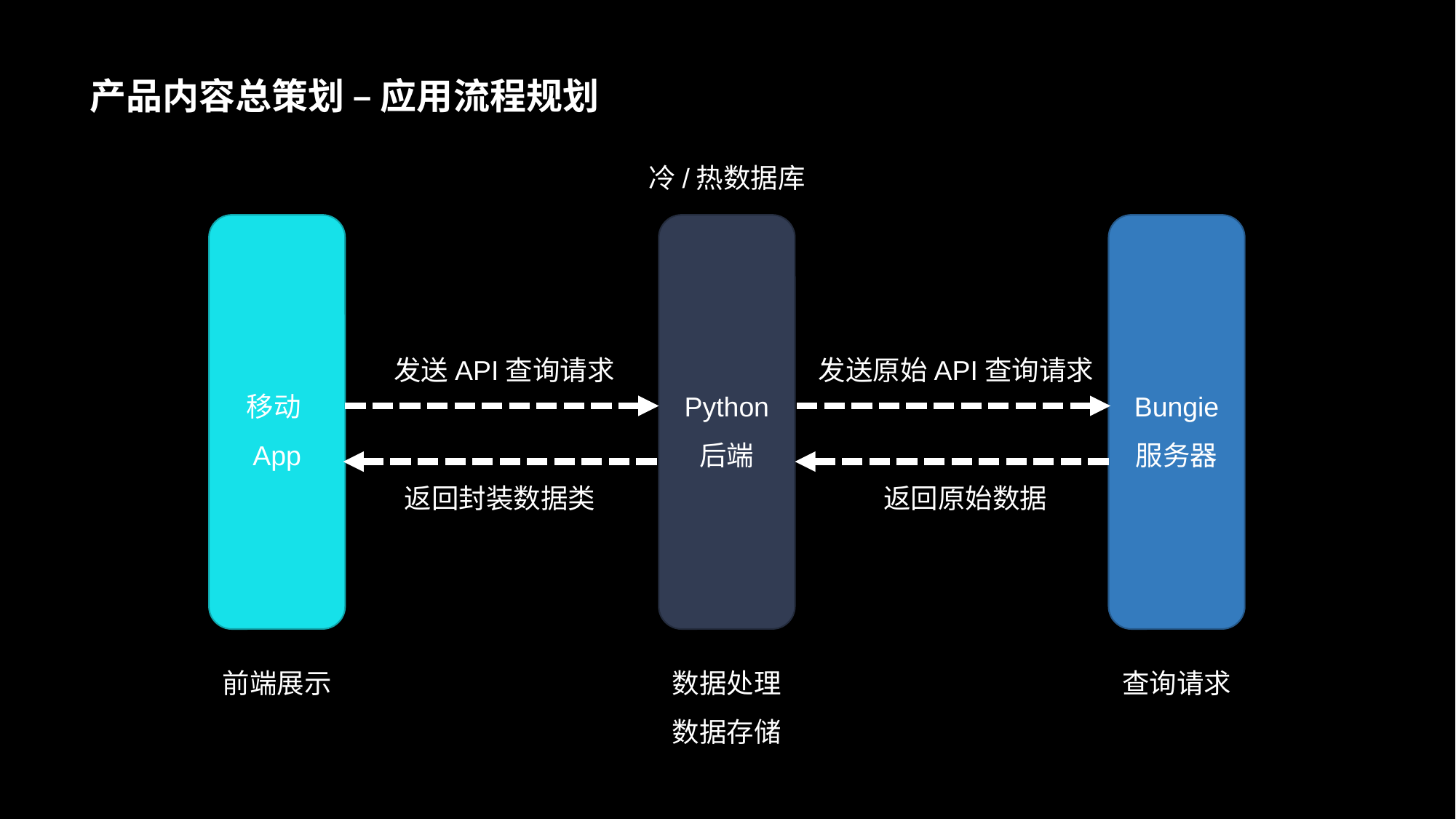

# 产品内容总策划 – 应用流程规划
冷/热数据库
移动App
Python
后端
Bungie
服务器
发送API查询请求
发送原始API查询请求
返回原始数据
返回封装数据类
前端展示
数据处理
数据存储
查询请求